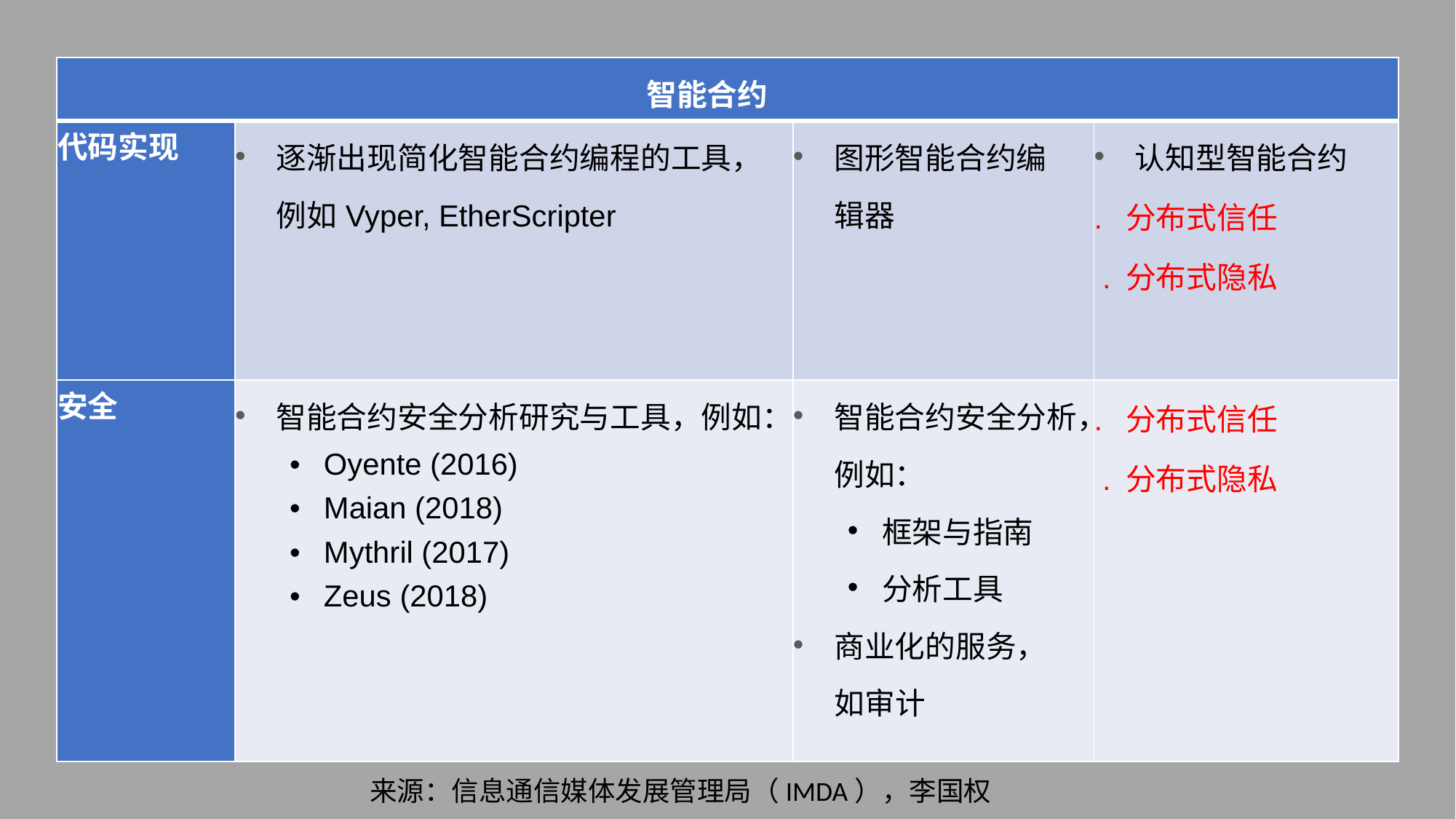

| 智能合约 |  |  |  |
| --- | --- | --- | --- |
| 代码实现 | 逐渐出现简化智能合约编程的工具，例如Vyper, EtherScripter | 图形智能合约编辑器 | 认知型智能合约 . 分布式信任 . 分布式隐私 |
| 安全 | 智能合约安全分析研究与工具，例如： Oyente (2016) Maian (2018) Mythril (2017) Zeus (2018) | 智能合约安全分析，例如： 框架与指南 分析工具 商业化的服务，如审计 | . 分布式信任 . 分布式隐私 |

来源：信息通信媒体发展管理局（IMDA），李国权